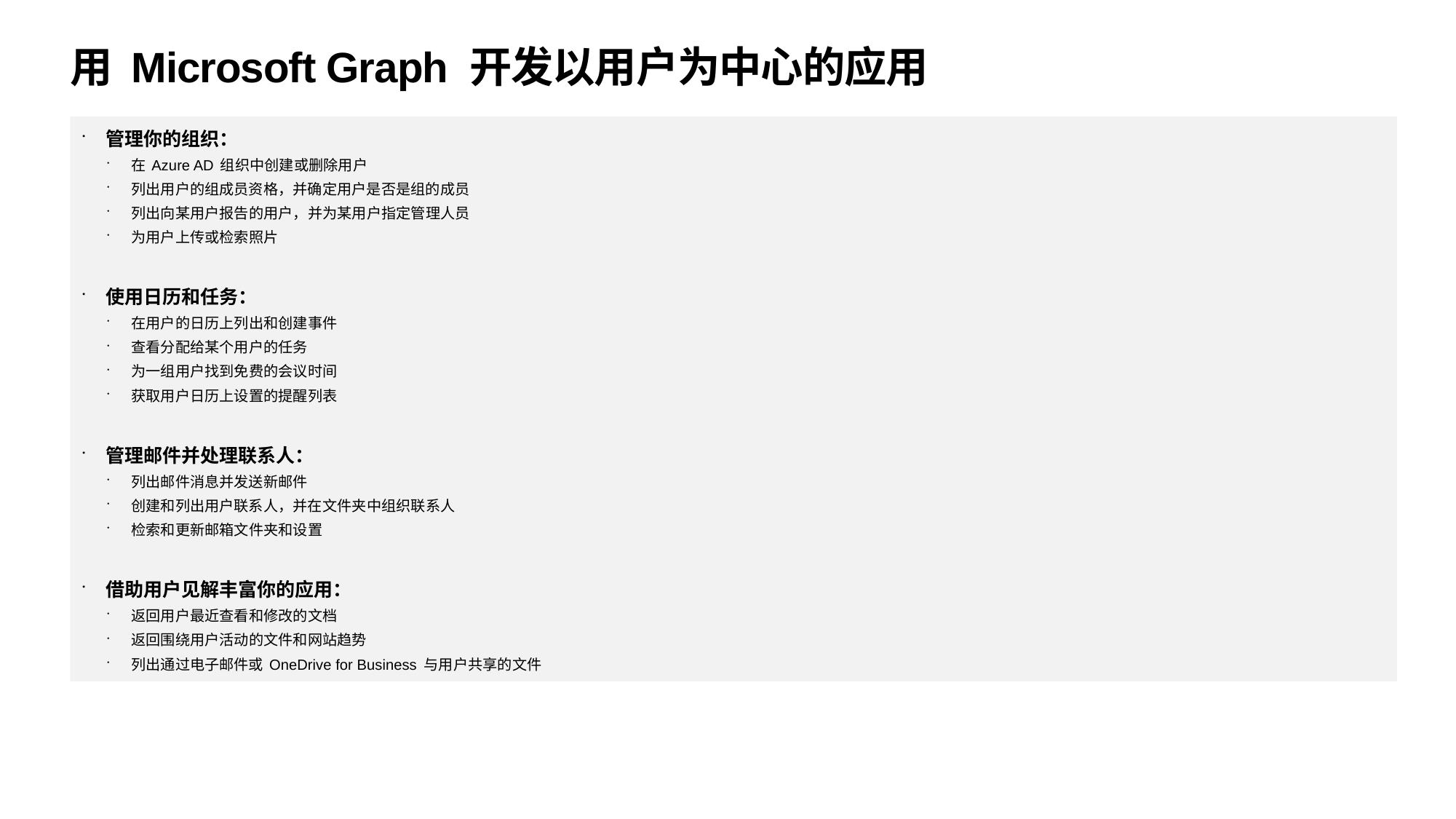

# 用 Microsoft Graph 开发以用户为中心的应用
管理你的组织：
在 Azure AD 组织中创建或删除用户
列出用户的组成员资格，并确定用户是否是组的成员
列出向某用户报告的用户，并为某用户指定管理人员
为用户上传或检索照片

使用日历和任务：
在用户的日历上列出和创建事件
查看分配给某个用户的任务
为一组用户找到免费的会议时间
获取用户日历上设置的提醒列表

管理邮件并处理联系人：
列出邮件消息并发送新邮件
创建和列出用户联系人，并在文件夹中组织联系人
检索和更新邮箱文件夹和设置

借助用户见解丰富你的应用：
返回用户最近查看和修改的文档
返回围绕用户活动的文件和网站趋势
列出通过电子邮件或 OneDrive for Business 与用户共享的文件